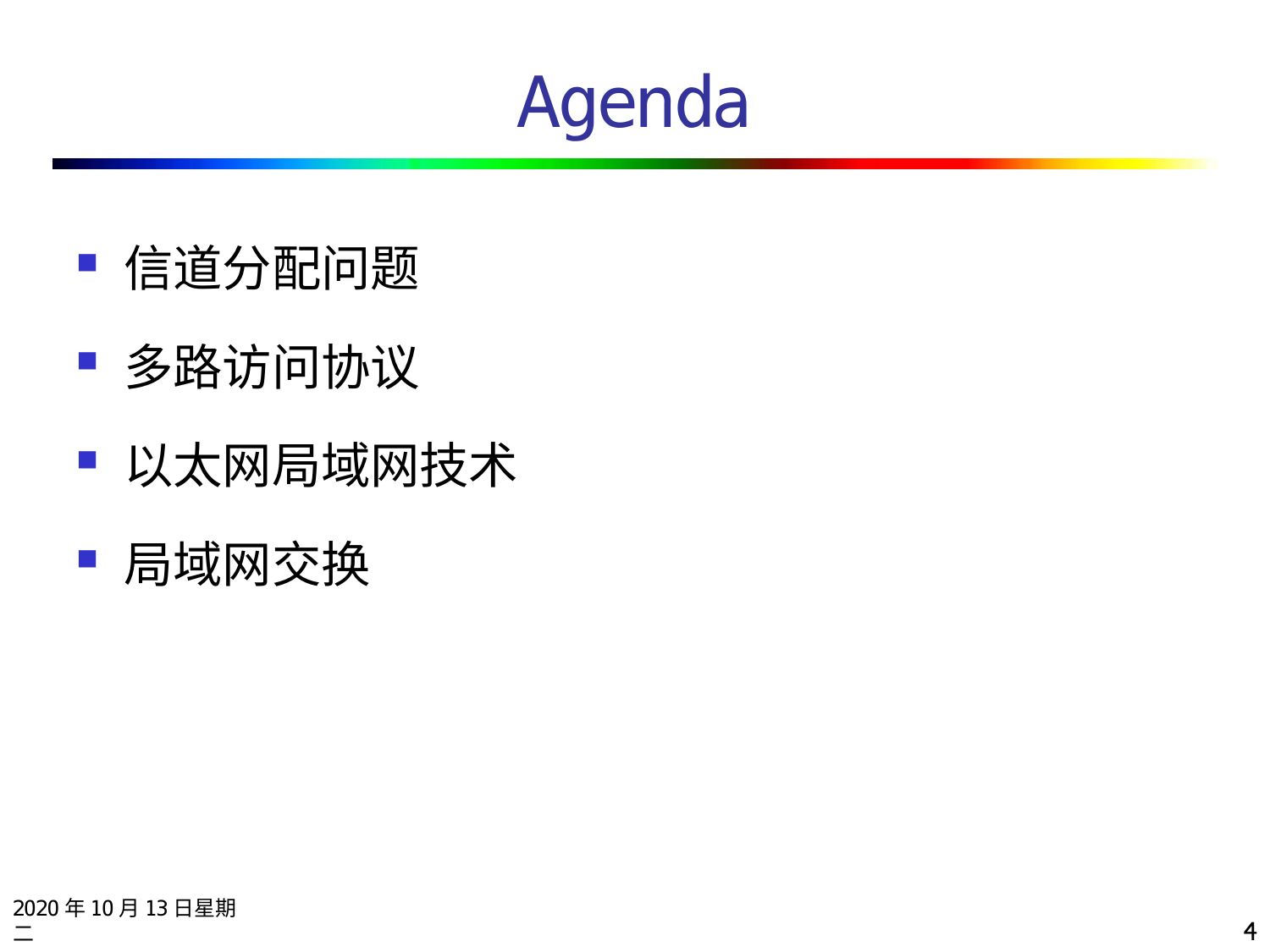

# Agenda
信道分配问题
多路访问协议
以太网局域网技术
局域网交换
2020年10月13日星期二
4